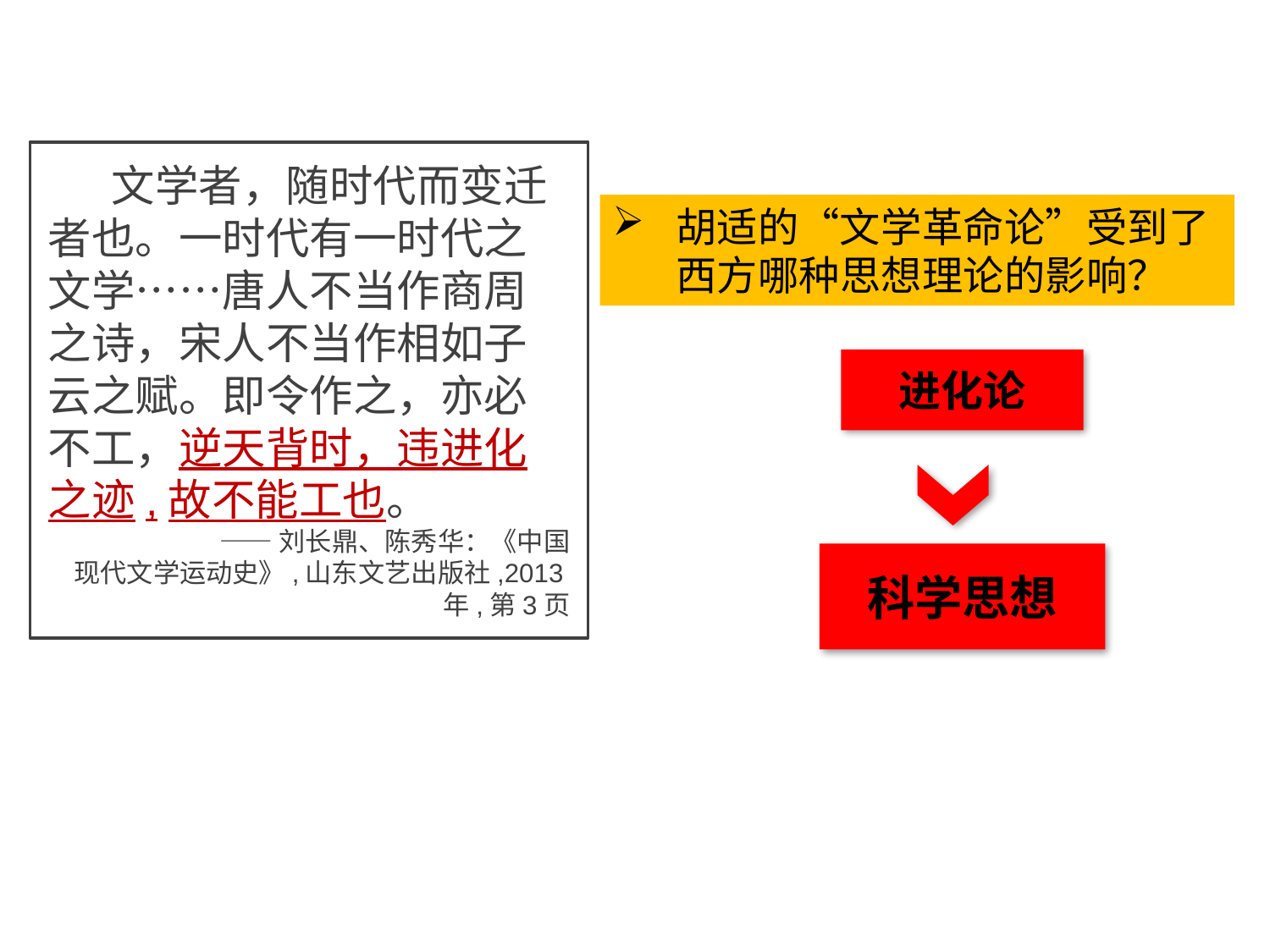

文学者，随时代而变迁者也。一时代有一时代之文学……唐人不当作商周之诗，宋人不当作相如子云之赋。即令作之，亦必不工，逆天背时，违进化之迹,故不能工也。
                  ——刘长鼎、陈秀华：《中国现代文学运动史》,山东文艺出版社,2013年,第3页
胡适的“文学革命论”受到了西方哪种思想理论的影响？
进化论

科学思想